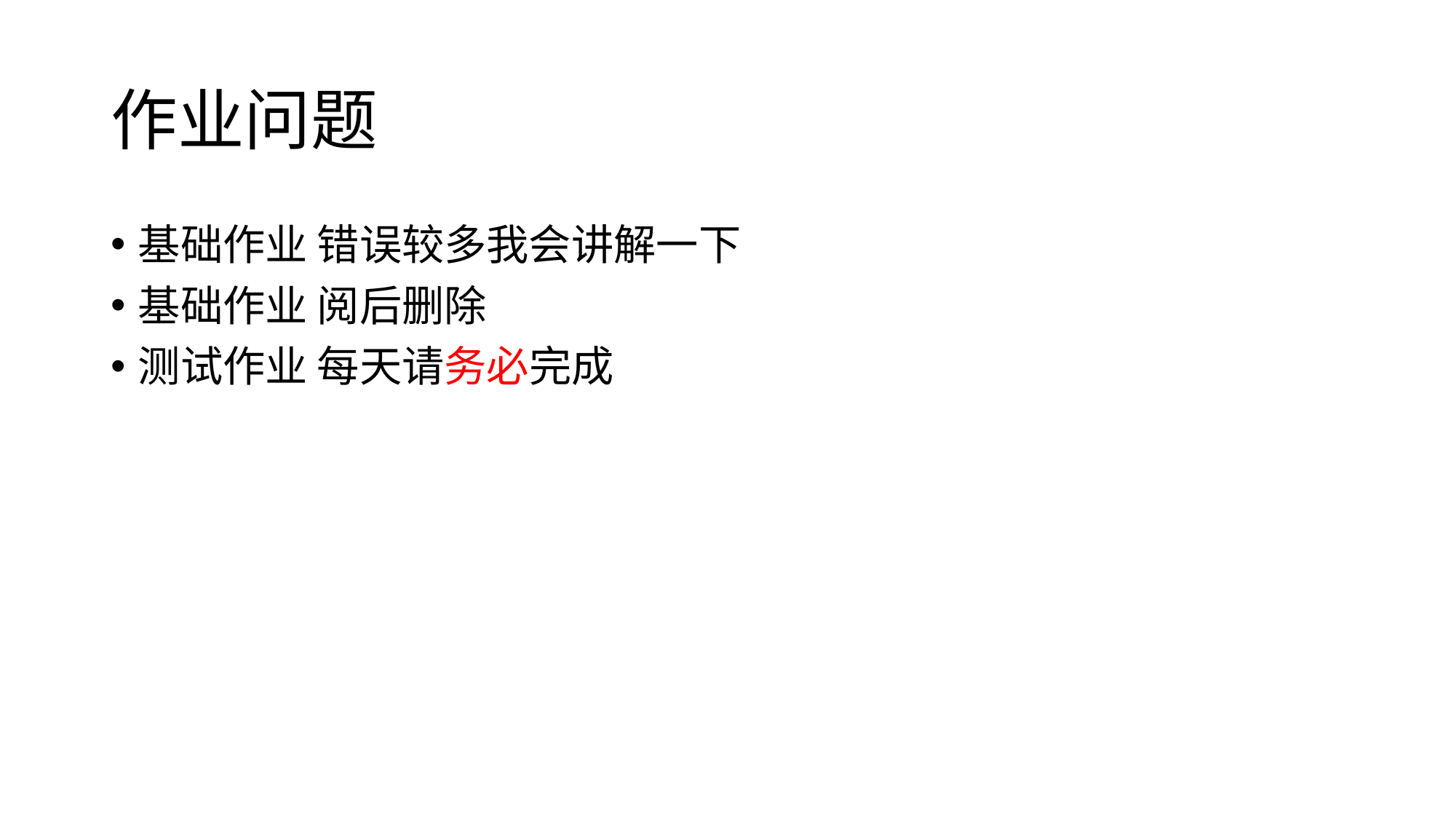

# 作业问题
基础作业 错误较多我会讲解一下
基础作业 阅后删除
测试作业 每天请务必完成